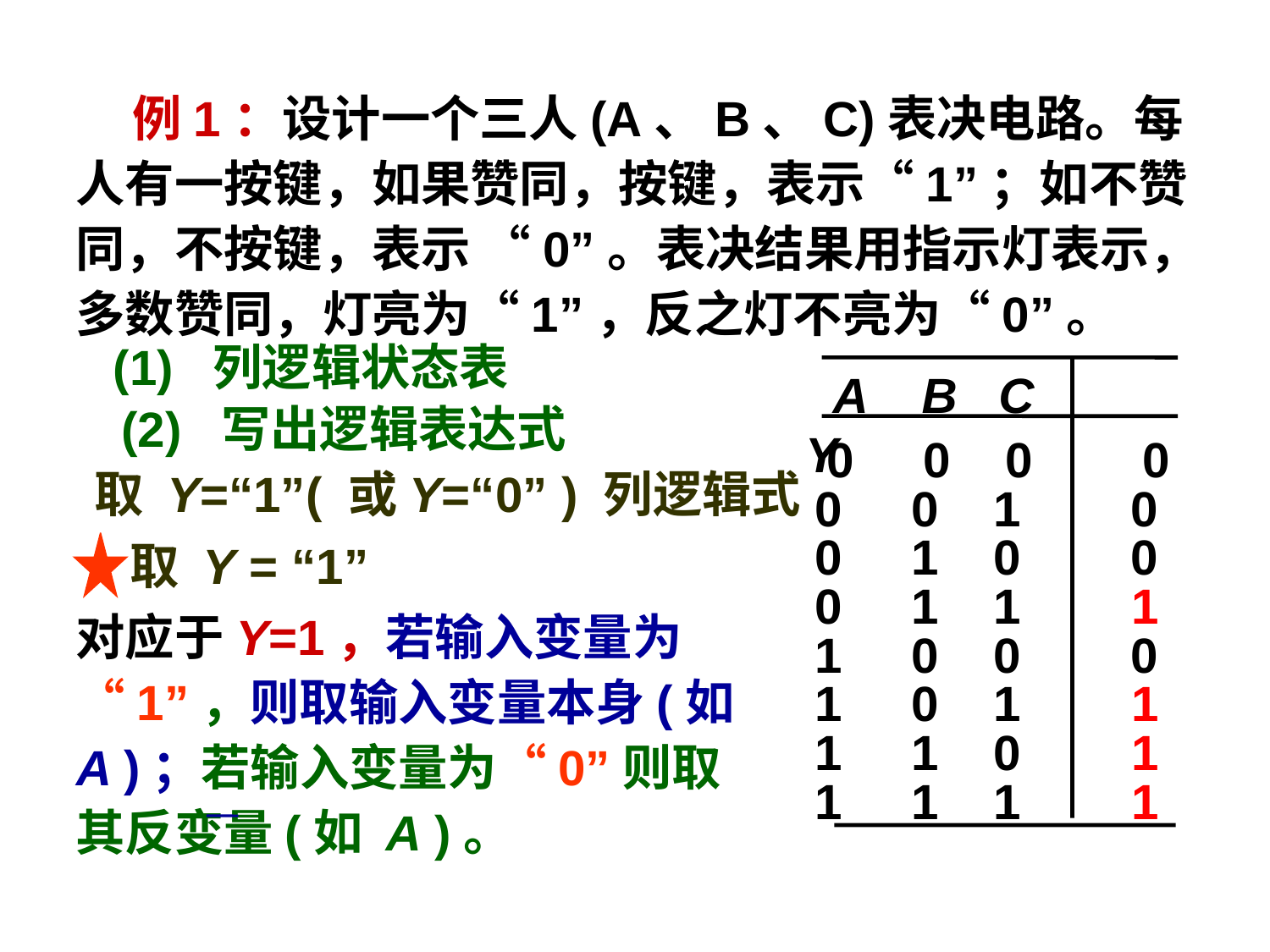

例1：设计一个三人(A、B、C)表决电路。每人有一按键，如果赞同，按键，表示“1”；如不赞同，不按键，表示 “0”。表决结果用指示灯表示，多数赞同，灯亮为“1”，反之灯不亮为“0”。
 (1)  列逻辑状态表
  A    B   C        Y

      0     0    0        0
0     0    1        0
0     1    0        0
0     1    1        1
1     0    0        0
1     0    1        1
1     1    0        1
1     1    1        1

 (2)  写出逻辑表达式
取 Y=“1”( 或Y=“0” ) 列逻辑式
取 Y = “1”

对应于Y=1，若输入变量为“1”，则取输入变量本身(如 A )；若输入变量为“0”则取其反变量(如 A )。